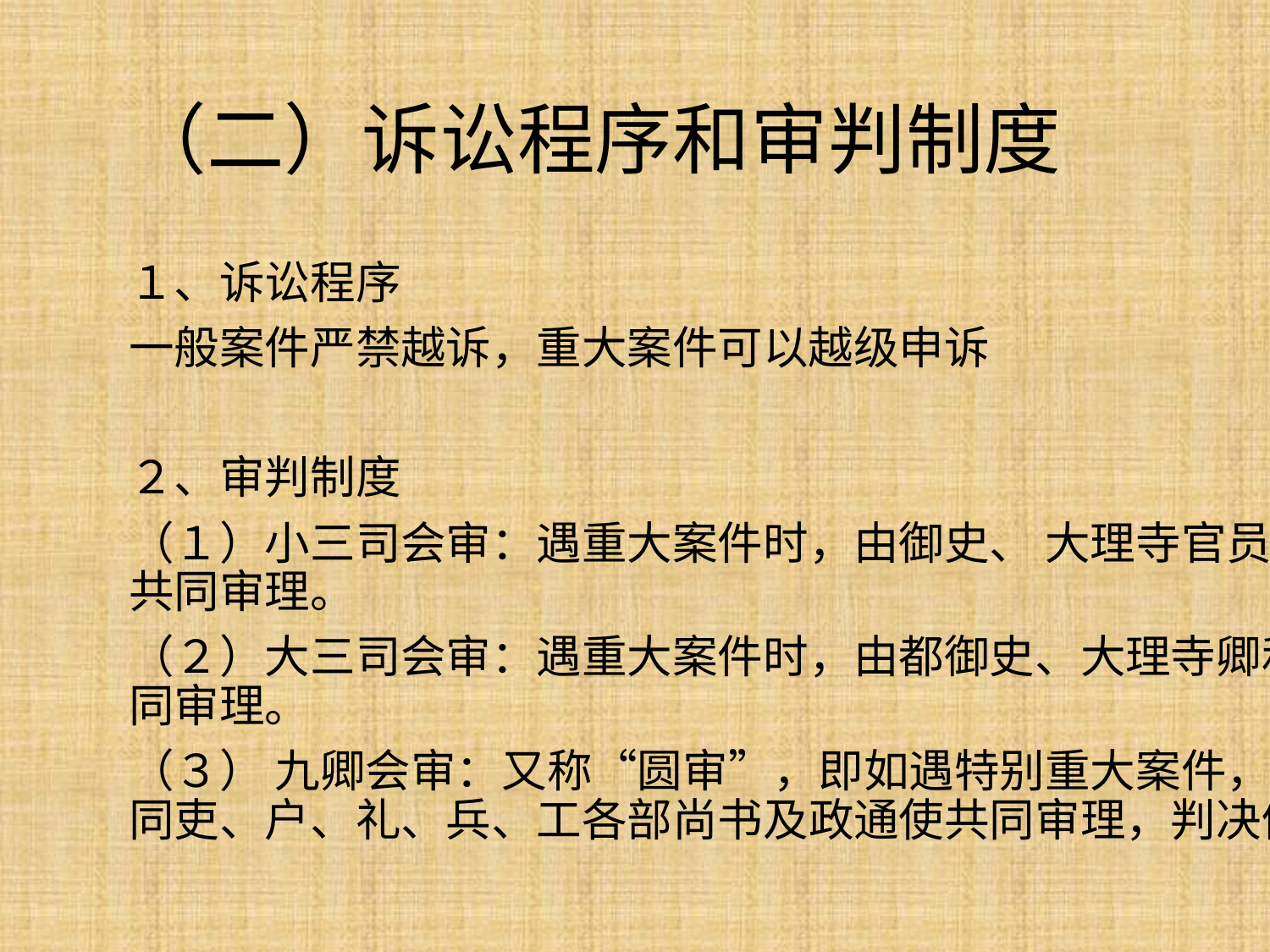

# （二）诉讼程序和审判制度
１、诉讼程序
一般案件严禁越诉，重大案件可以越级申诉

２、审判制度
（１）小三司会审：遇重大案件时，由御史、 大理寺官员、和刑部官员共同审理。
（２）大三司会审：遇重大案件时，由都御史、大理寺卿和刑部尚书共同审理。
（３） 九卿会审：又称“圆审”，即如遇特别重大案件，则由三法司会同吏、户、礼、兵、工各部尚书及政通使共同审理，判决仍须皇帝核准。